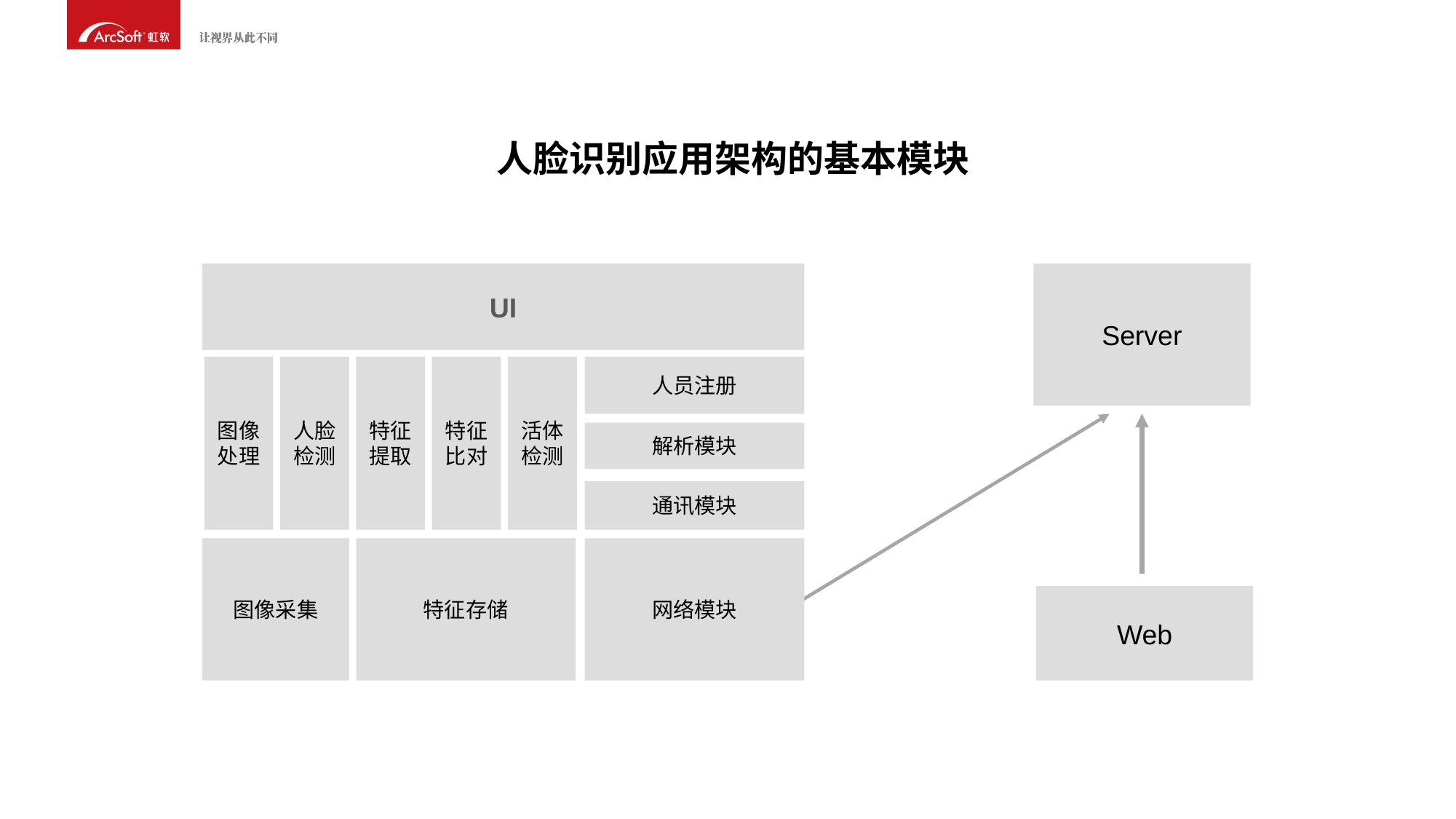

人脸识别应用架构的基本模块
UI
Server
图像处理
人脸检测
特征提取
特征
比对
活体
检测
人员注册
解析模块
通讯模块
图像采集
特征存储
网络模块
Web